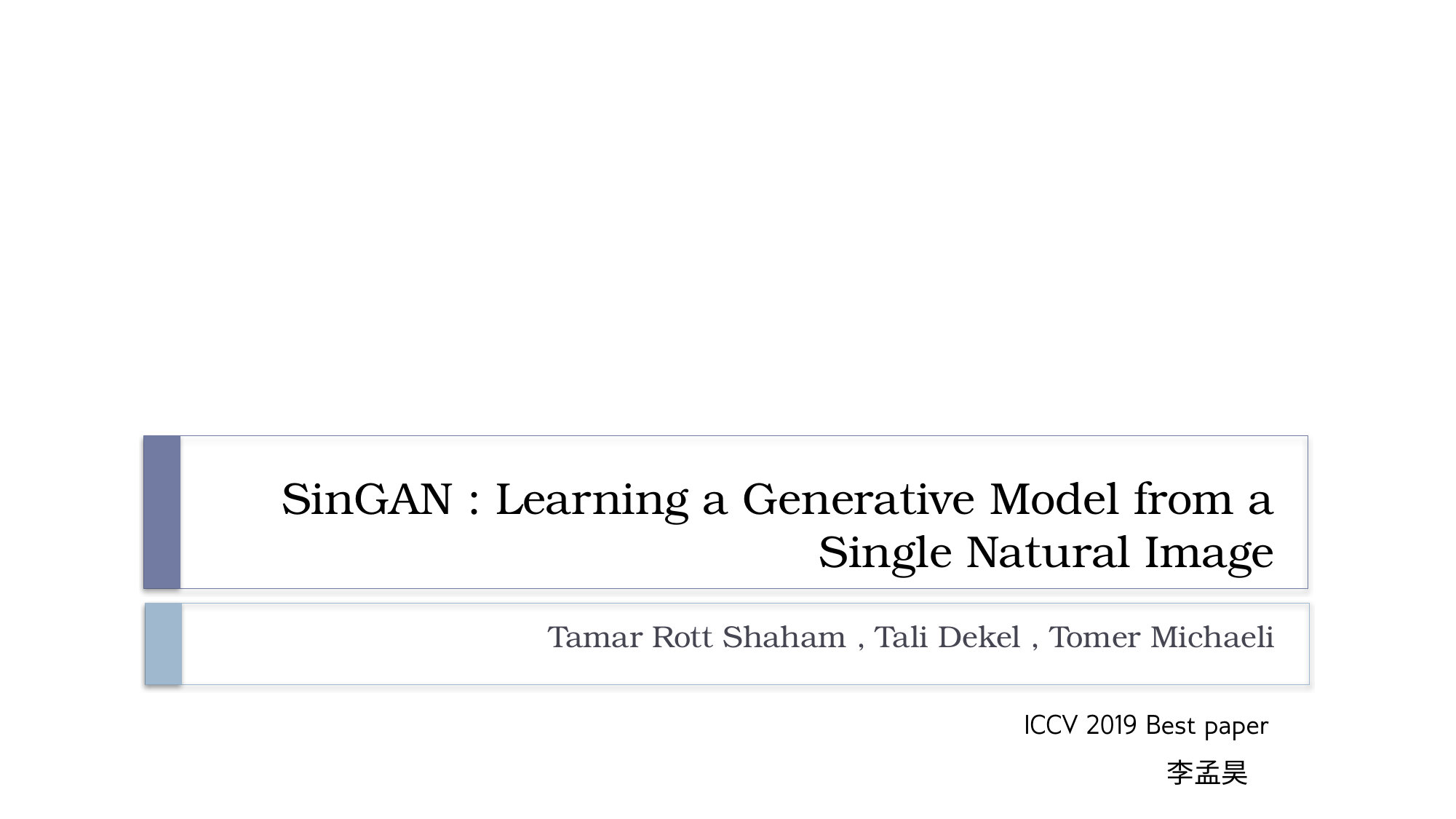

# SinGAN : Learning a Generative Model from a Single Natural Image
Tamar Rott Shaham , Tali Dekel , Tomer Michaeli
ICCV 2019 Best paper
                      李孟昊